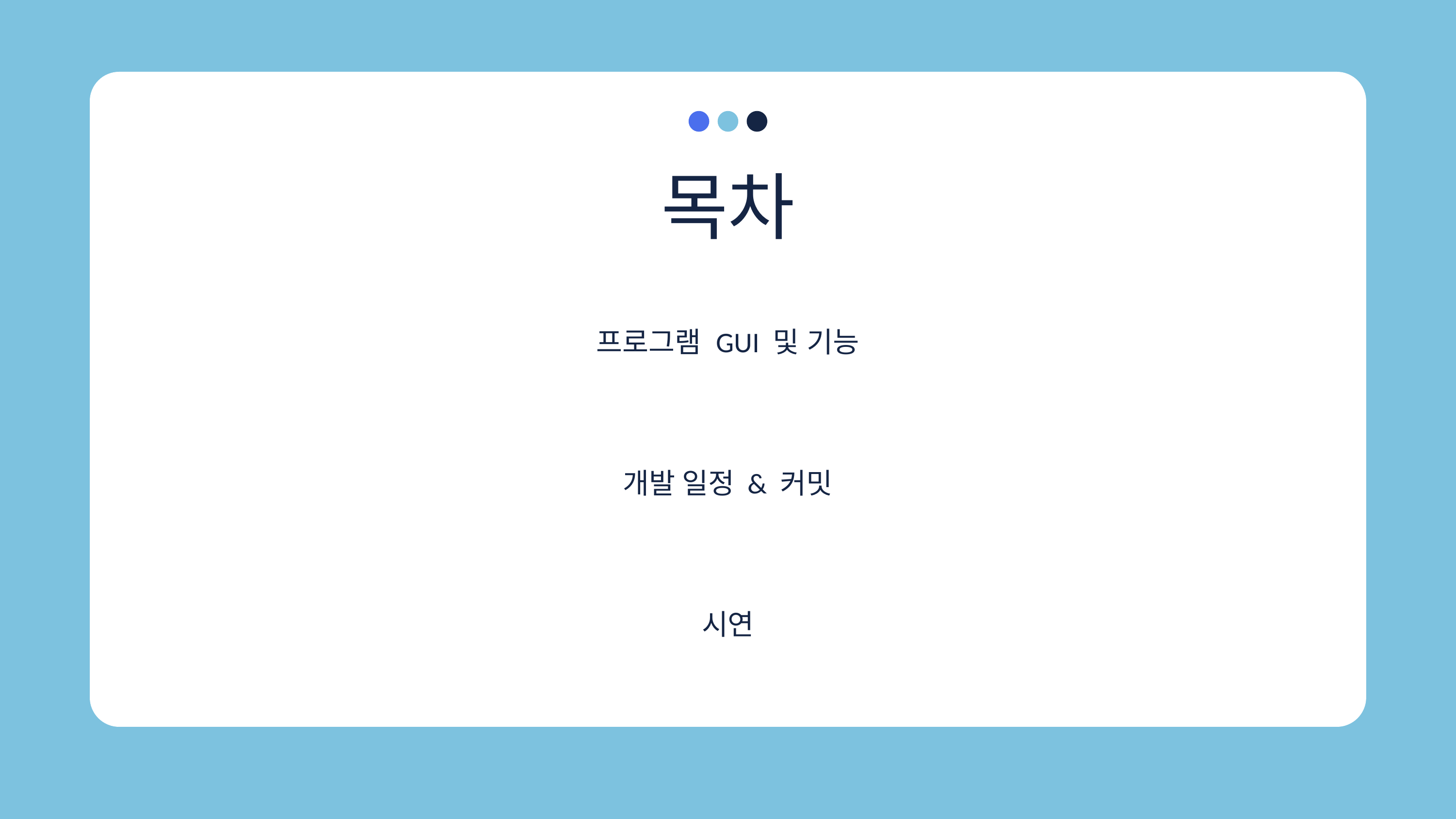

목차
프로그램 GUI 및 기능
개발 일정 & 커밋
시연